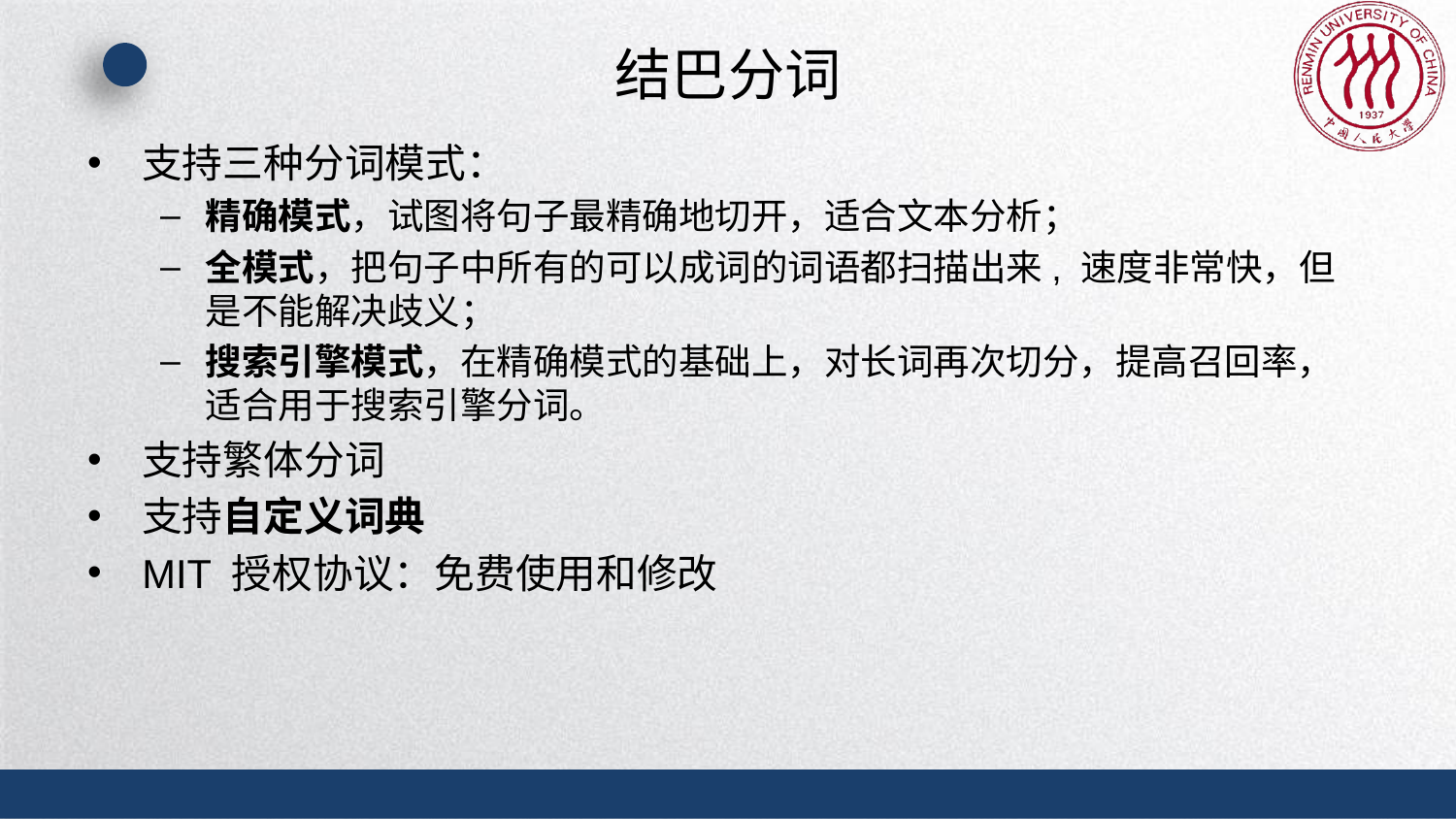

# 结巴分词
支持三种分词模式：
精确模式，试图将句子最精确地切开，适合文本分析；
全模式，把句子中所有的可以成词的词语都扫描出来, 速度非常快，但是不能解决歧义；
搜索引擎模式，在精确模式的基础上，对长词再次切分，提高召回率，适合用于搜索引擎分词。
支持繁体分词
支持自定义词典
MIT 授权协议：免费使用和修改